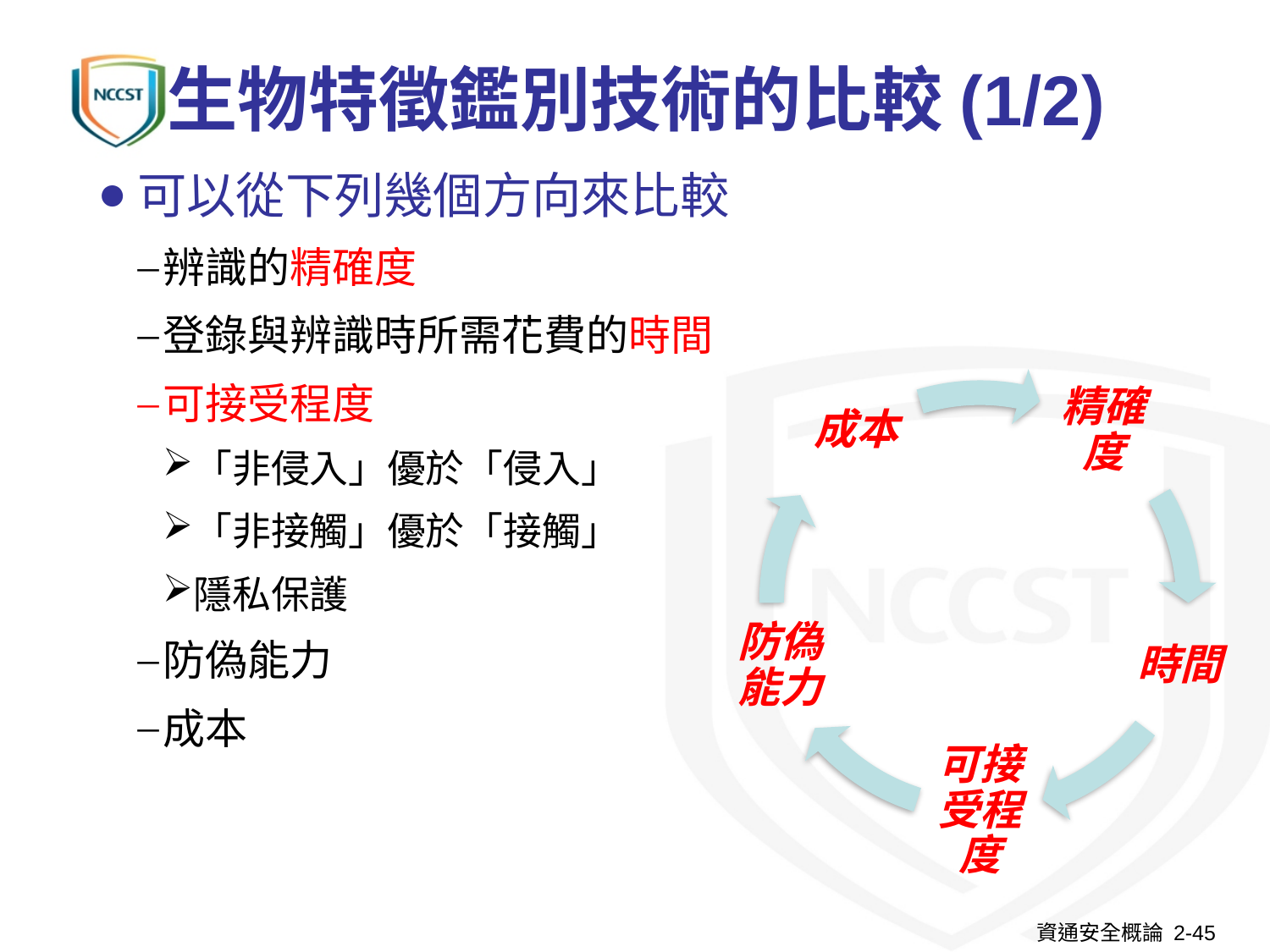

# 生物特徵鑑別技術的比較(1/2)
可以從下列幾個方向來比較
辨識的精確度
登錄與辨識時所需花費的時間
可接受程度
「非侵入」優於「侵入」
「非接觸」優於「接觸」
隱私保護
防偽能力
成本
精確度
時間
可接受程度
防偽能力
成本